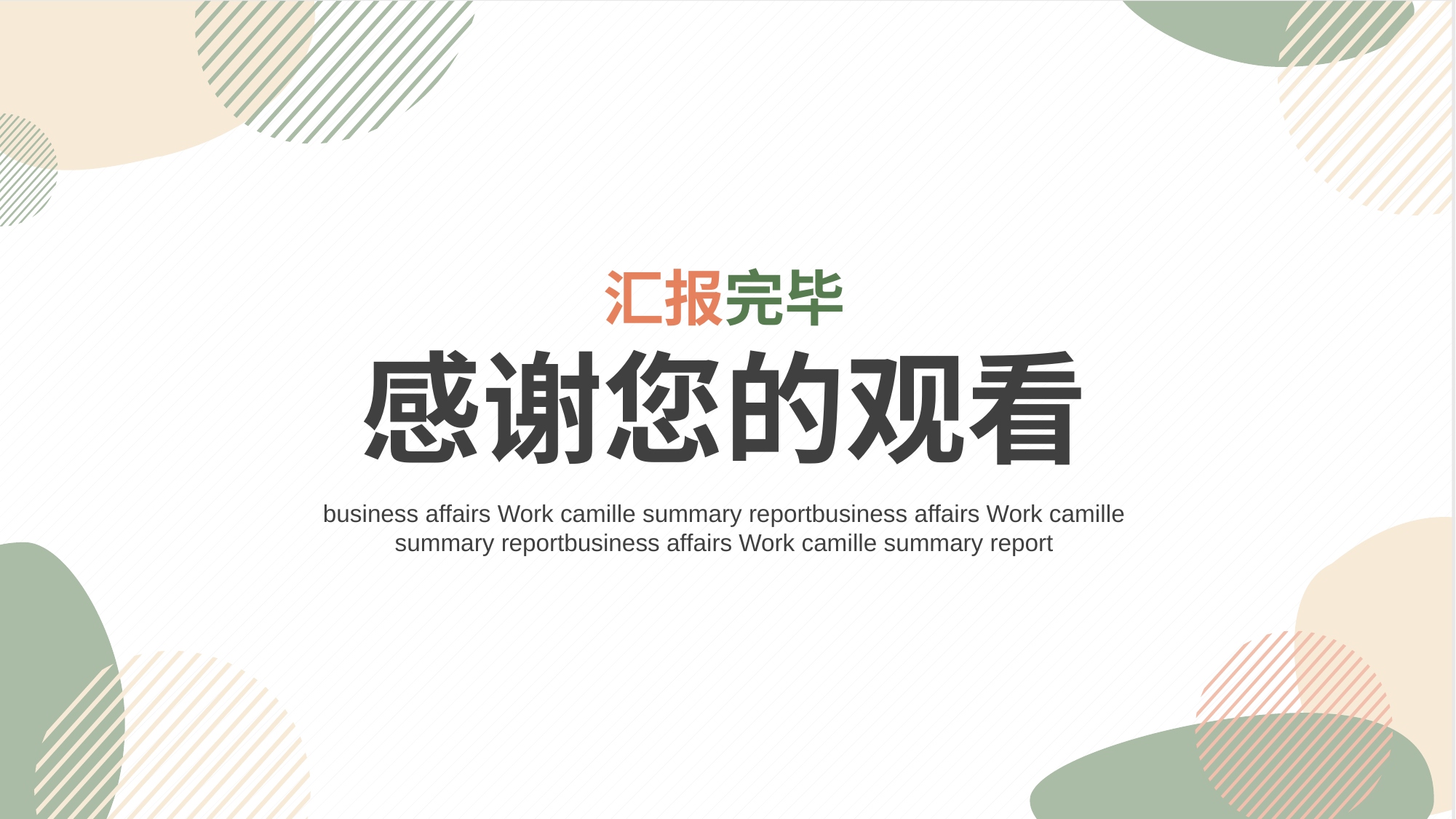

汇报完毕
感谢您的观看
business affairs Work camille summary reportbusiness affairs Work camille summary reportbusiness affairs Work camille summary report